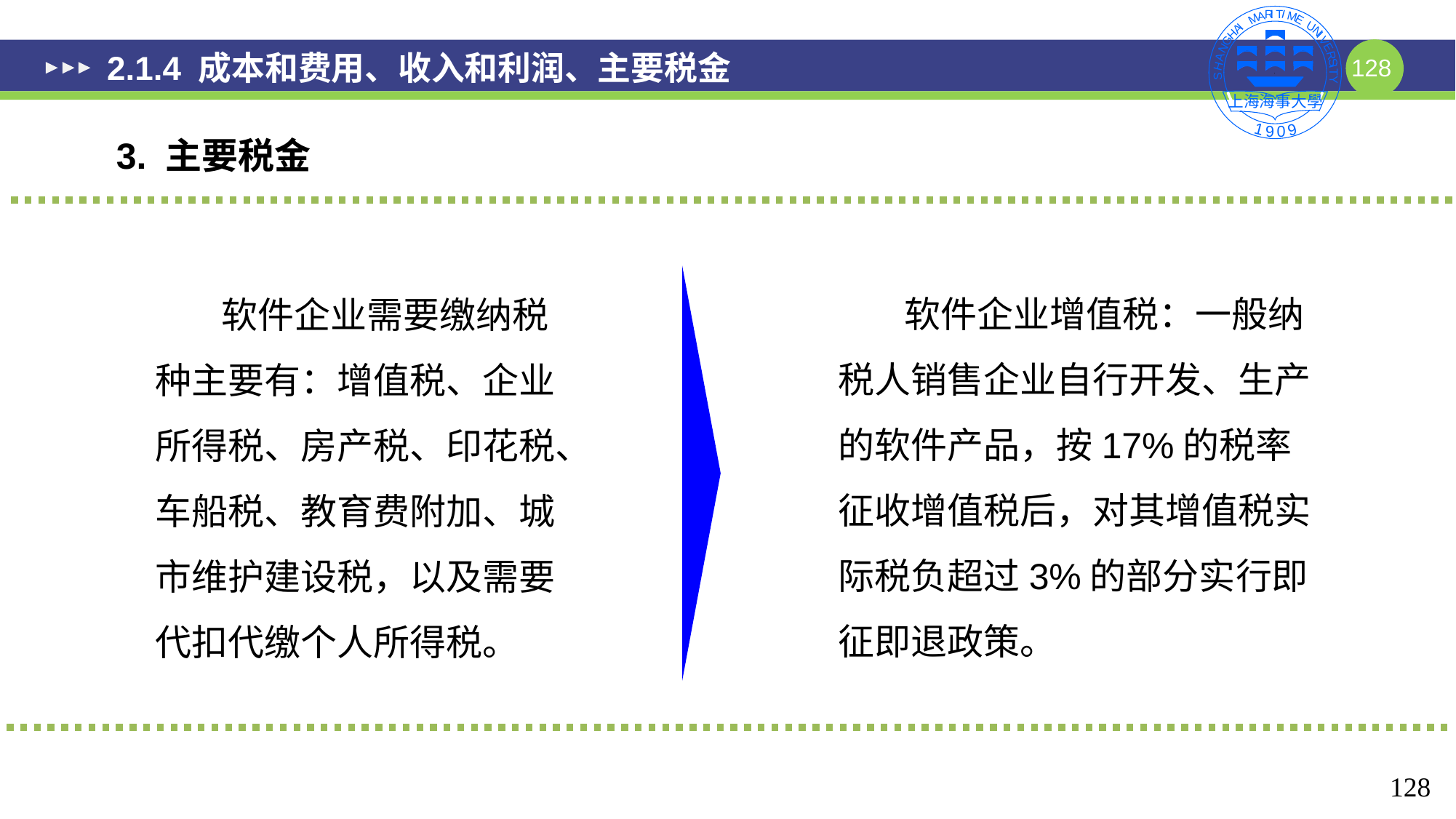

# 2.1.4 成本和费用、收入和利润、主要税金
3. 主要税金

       软件企业增值税：一般纳税人销售企业自行开发、生产的软件产品，按17%的税率征收增值税后，对其增值税实际税负超过3%的部分实行即征即退政策。
       软件企业需要缴纳税种主要有：增值税、企业所得税、房产税、印花税、车船税、教育费附加、城市维护建设税，以及需要代扣代缴个人所得税。

128
128